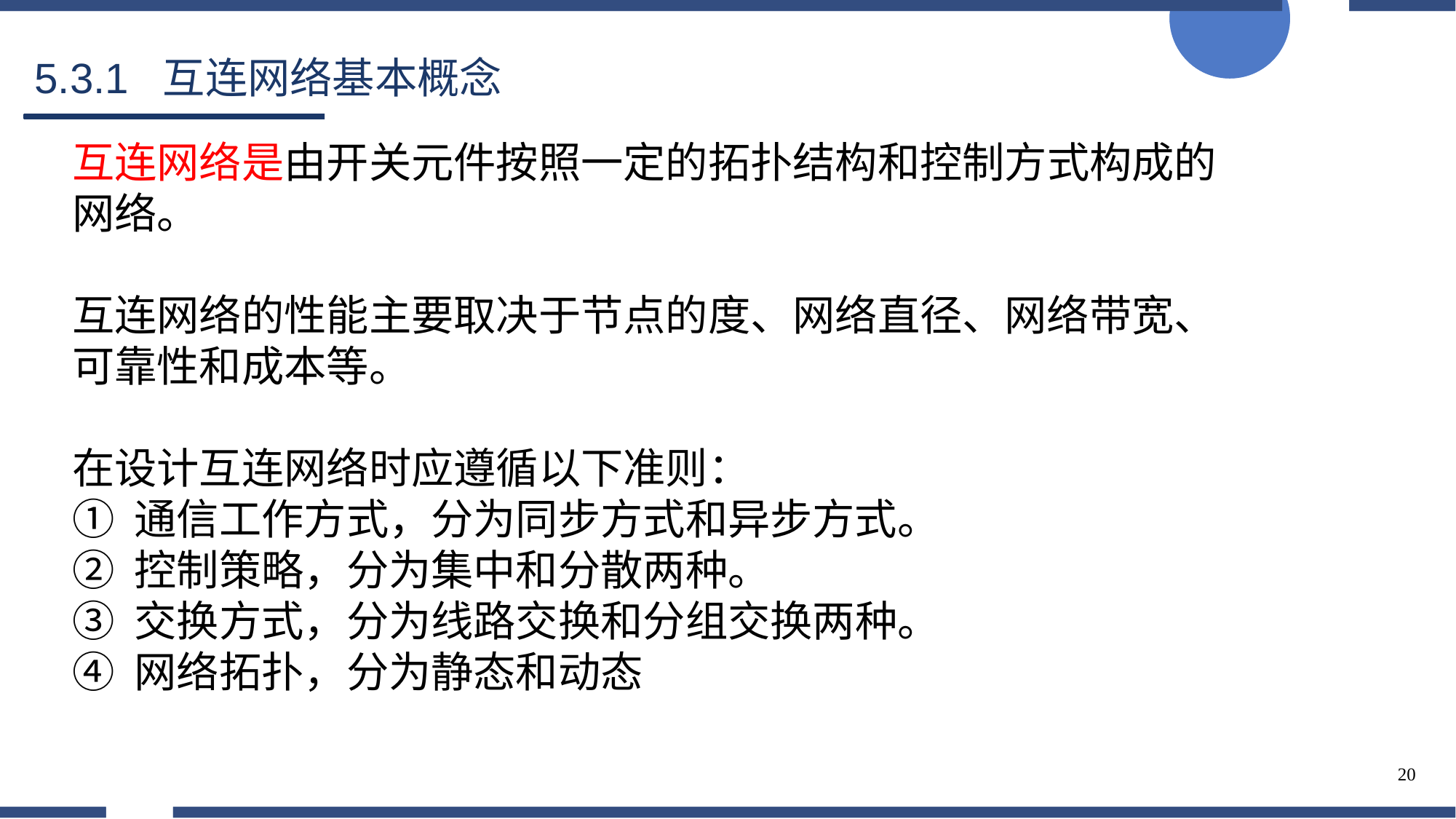

# 5.3.1  互连网络基本概念
互连网络是由开关元件按照一定的拓扑结构和控制方式构成的网络。

互连网络的性能主要取决于节点的度、网络直径、网络带宽、可靠性和成本等。

在设计互连网络时应遵循以下准则：
① 通信工作方式，分为同步方式和异步方式。
② 控制策略，分为集中和分散两种。
③ 交换方式，分为线路交换和分组交换两种。
④ 网络拓扑，分为静态和动态
20